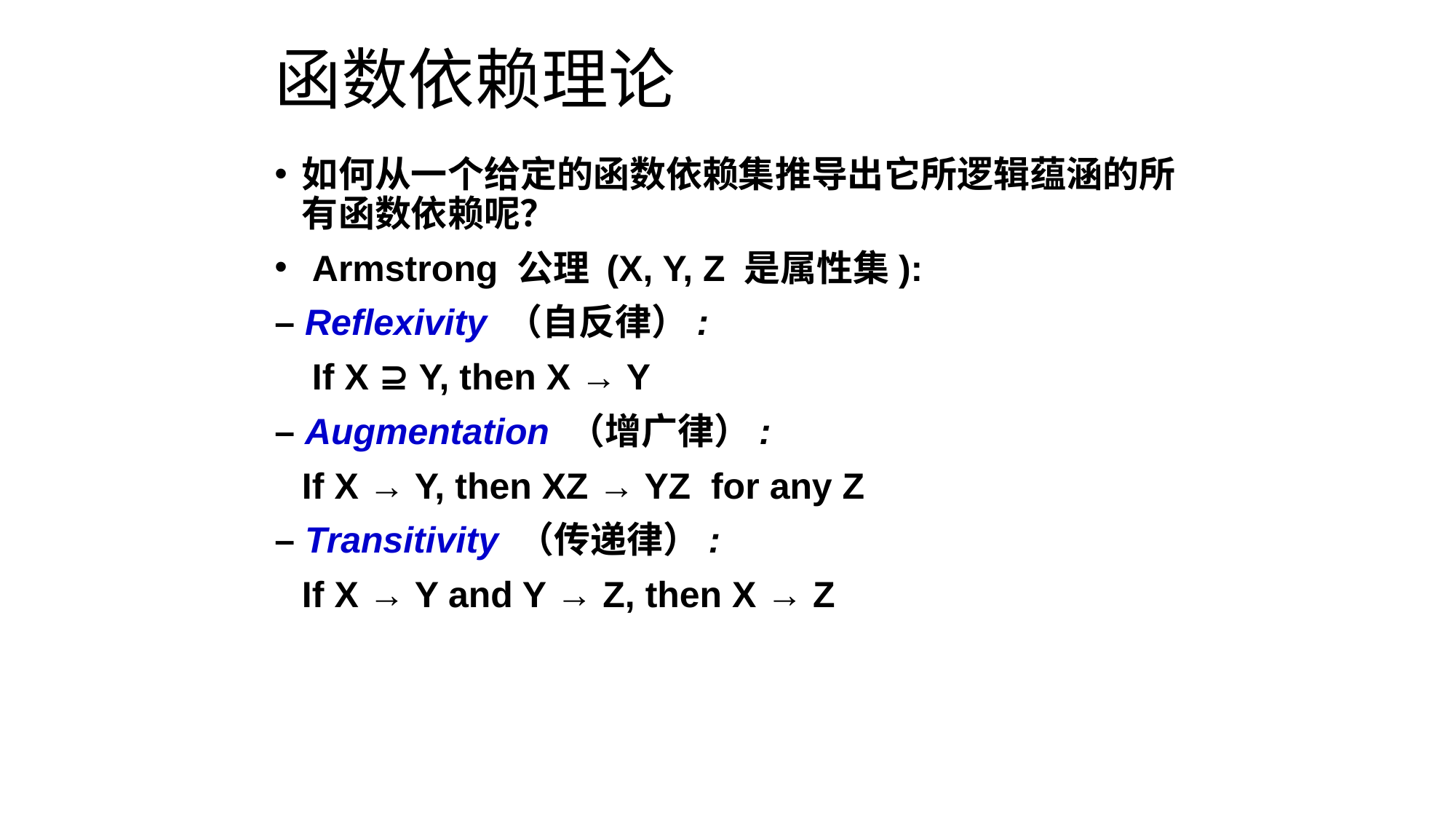

# 函数依赖理论
如何从一个给定的函数依赖集推导出它所逻辑蕴涵的所有函数依赖呢？
 Armstrong 公理 (X, Y, Z 是属性集):
– Reflexivity （自反律）:
	 If X ⊇ Y, then X → Y
– Augmentation （增广律）:
	If X → Y, then XZ → YZ  for any Z
– Transitivity （传递律）:
	If X → Y and Y → Z, then X → Z
56